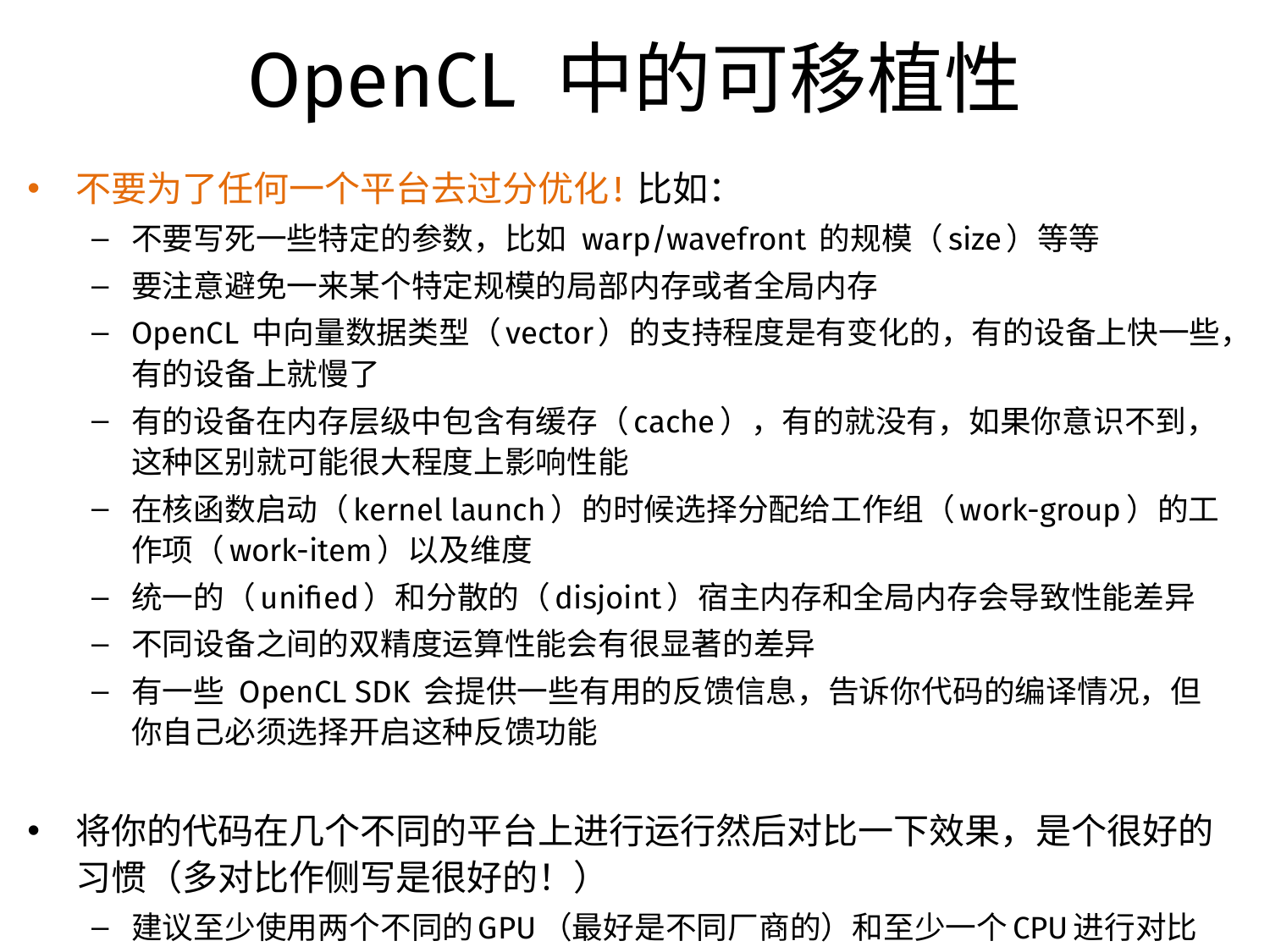

OpenCL 中的可移植性
不要为了任何一个平台去过分优化! 比如：
不要写死一些特定的参数，比如 warp/wavefront 的规模（size）等等
要注意避免一来某个特定规模的局部内存或者全局内存
OpenCL 中向量数据类型（vector）的支持程度是有变化的，有的设备上快一些，有的设备上就慢了
有的设备在内存层级中包含有缓存（cache），有的就没有，如果你意识不到，这种区别就可能很大程度上影响性能
在核函数启动（kernel launch）的时候选择分配给工作组（work-group）的工作项（work-item）以及维度
统一的（unified）和分散的（disjoint）宿主内存和全局内存会导致性能差异
不同设备之间的双精度运算性能会有很显著的差异
有一些 OpenCL SDK 会提供一些有用的反馈信息，告诉你代码的编译情况，但你自己必须选择开启这种反馈功能

将你的代码在几个不同的平台上进行运行然后对比一下效果，是个很好的习惯（多对比作侧写是很好的！）
建议至少使用两个不同的GPU（最好是不同厂商的）和至少一个CPU进行对比